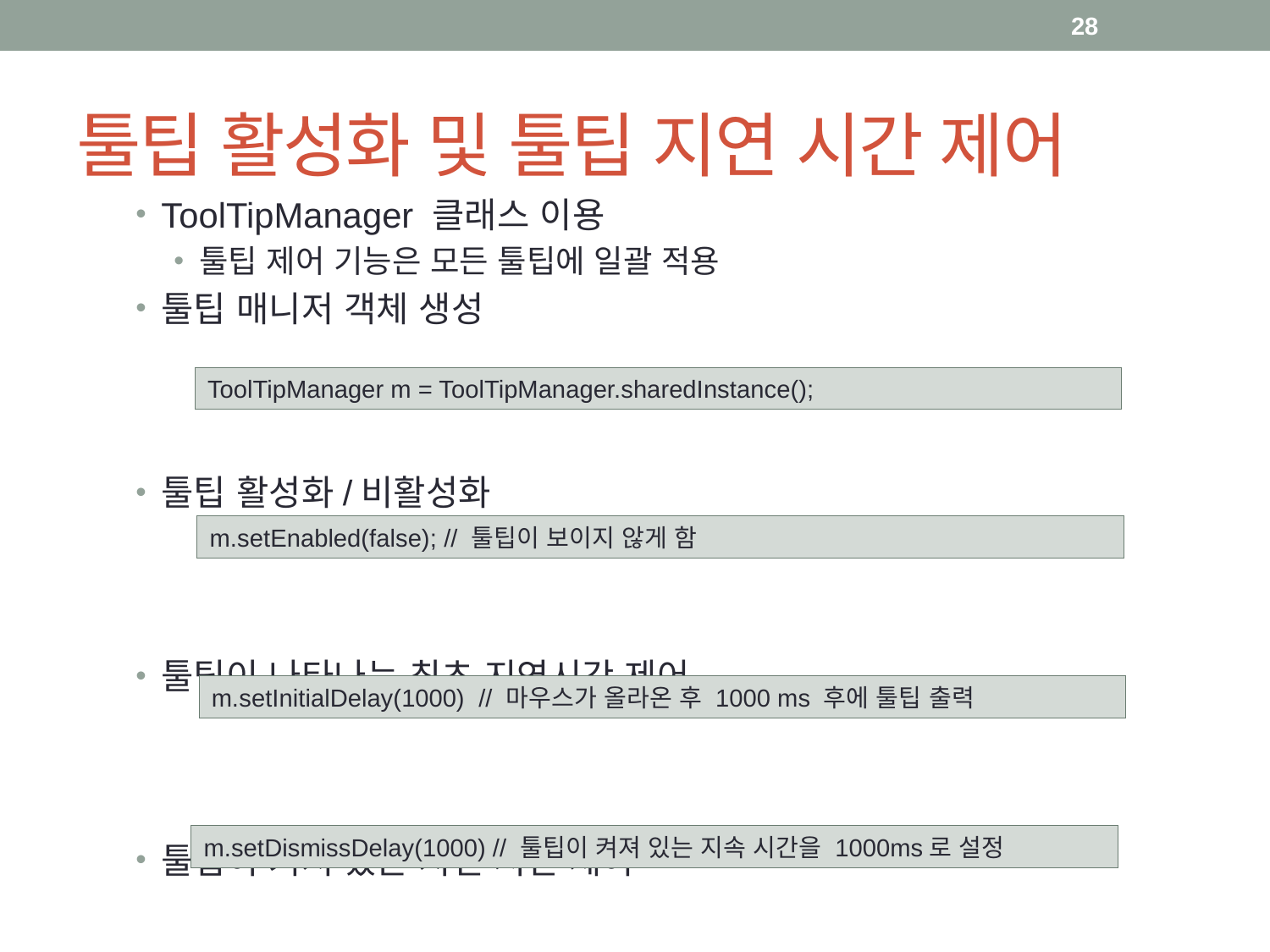

28
# 툴팁 활성화 및 툴팁 지연 시간 제어
ToolTipManager 클래스 이용
툴팁 제어 기능은 모든 툴팁에 일괄 적용
툴팁 매니저 객체 생성

툴팁 활성화/비활성화

툴팁이 나타나는 최초 지연시간 제어

툴팁이 켜져 있는 지연 시간 제어

ToolTipManager m = ToolTipManager.sharedInstance();
m.setEnabled(false); // 툴팁이 보이지 않게 함
m.setInitialDelay(1000)  // 마우스가 올라온 후 1000 ms 후에 툴팁 출력
m.setDismissDelay(1000) // 툴팁이 켜져 있는 지속 시간을 1000ms로 설정